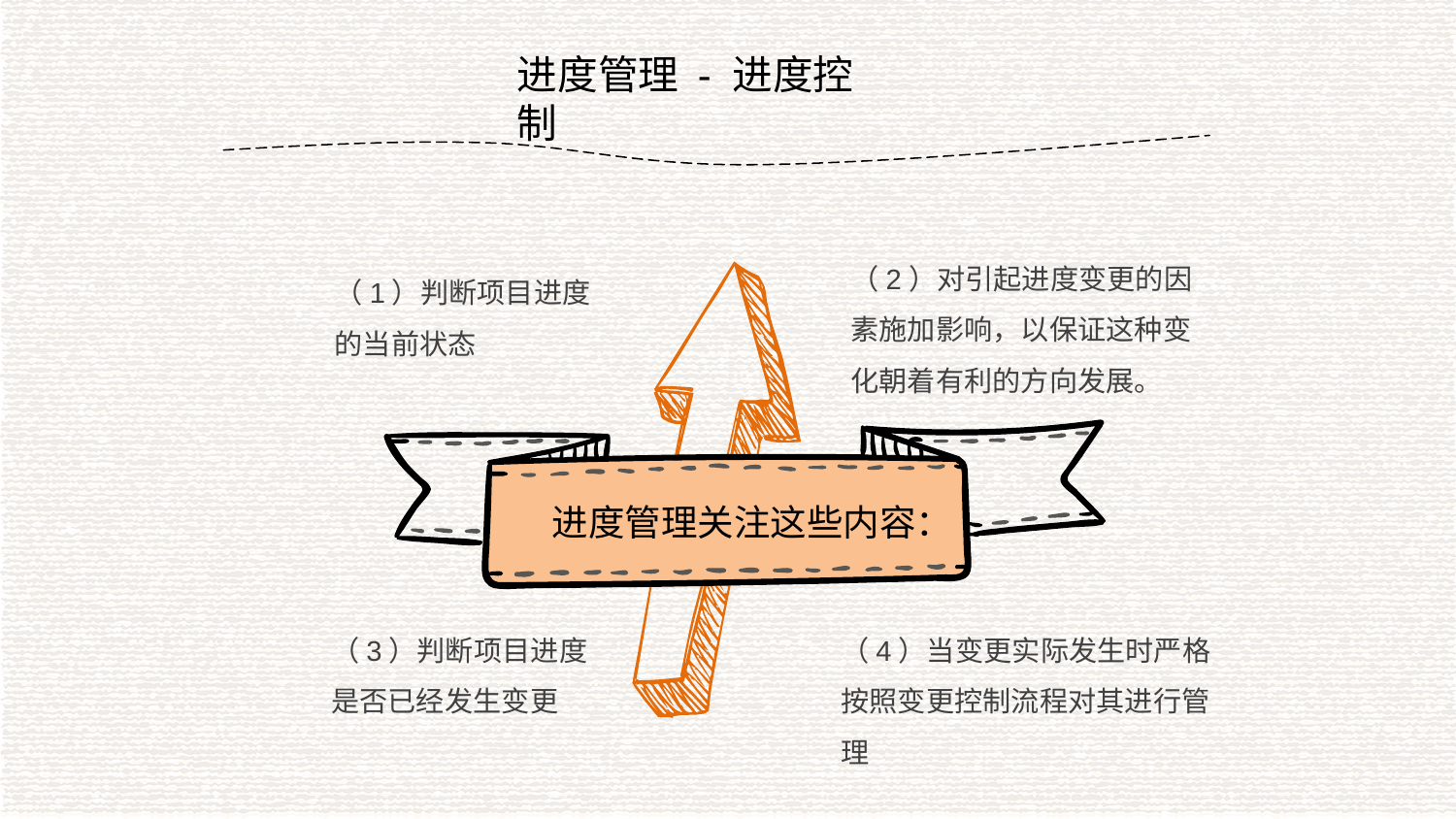

进度管理 - 进度控制

（2）对引起进度变更的因素施加影响，以保证这种变化朝着有利的方向发展。
（1）判断项目进度的当前状态

进度管理关注这些内容：
（4）当变更实际发生时严格按照变更控制流程对其进行管理
（3）判断项目进度是否已经发生变更